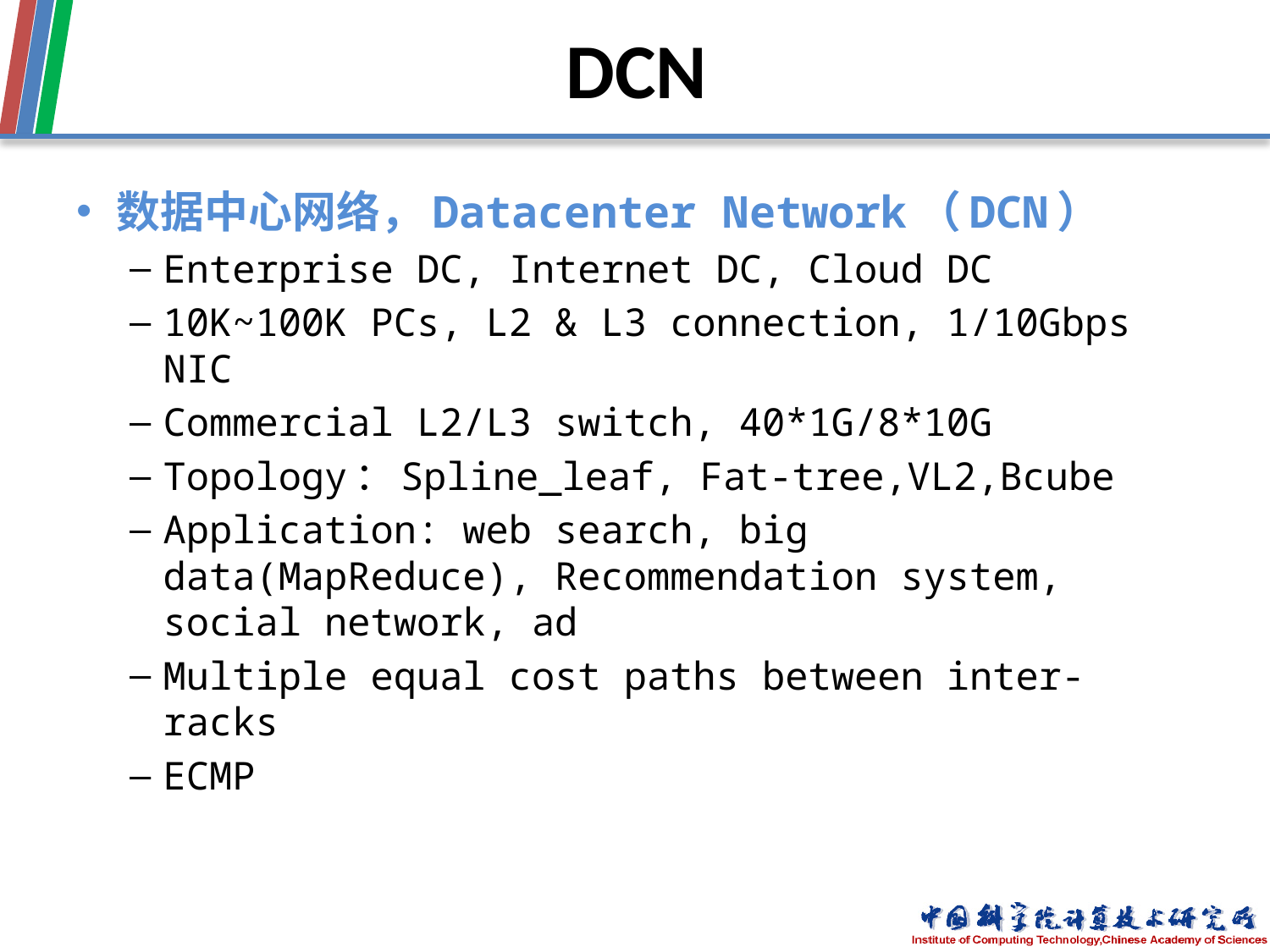

# DCN
数据中心网络，Datacenter Network（DCN）
Enterprise DC, Internet DC, Cloud DC
10K~100K PCs, L2 & L3 connection, 1/10Gbps NIC
Commercial L2/L3 switch, 40*1G/8*10G
Topology：Spline_leaf, Fat-tree,VL2,Bcube
Application: web search, big data(MapReduce), Recommendation system, social network, ad
Multiple equal cost paths between inter-racks
ECMP